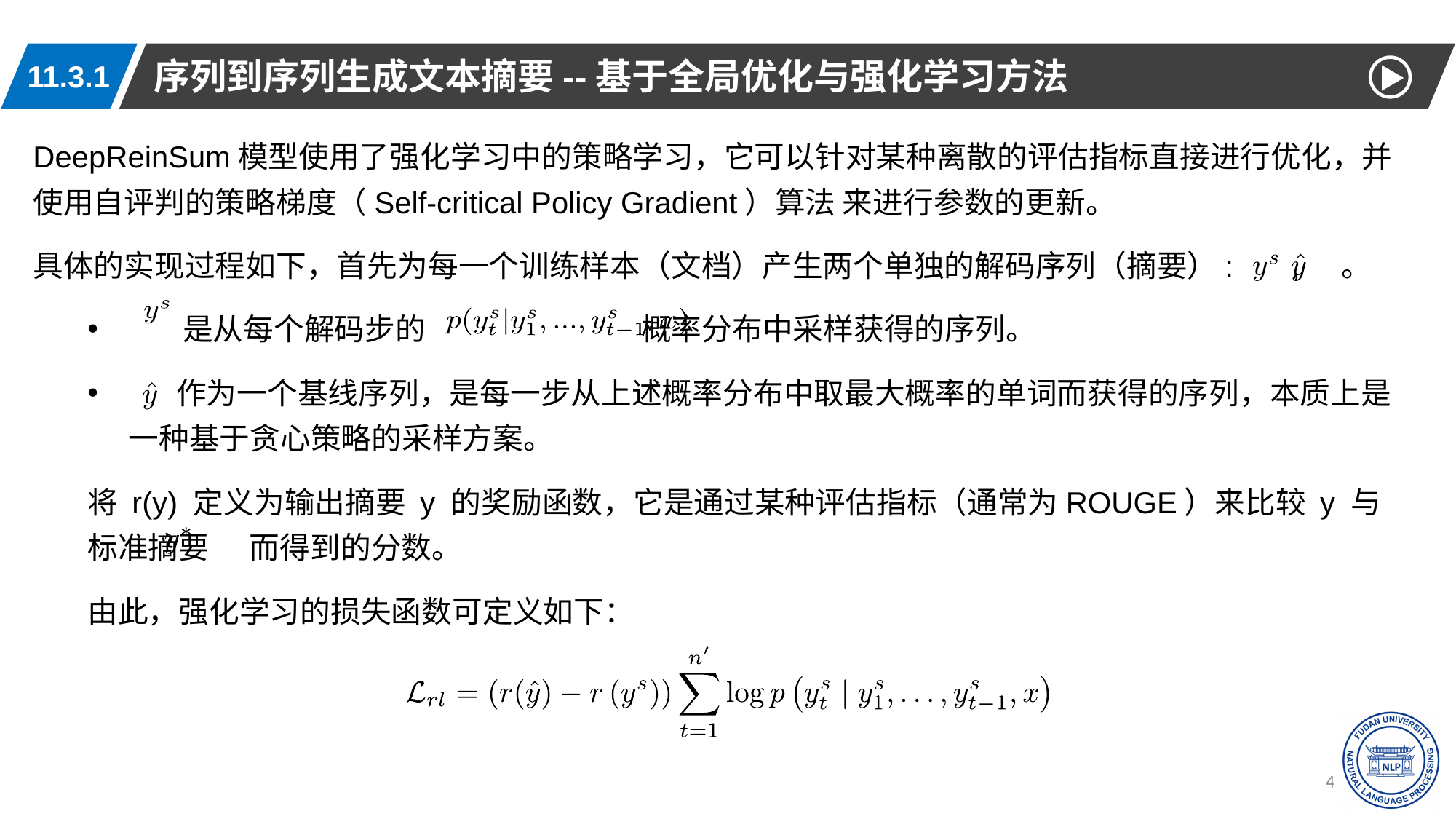

序列到序列生成文本摘要--基于全局优化与强化学习方法
11.3.1

DeepReinSum模型使用了强化学习中的策略学习，它可以针对某种离散的评估指标直接进行优化，并使用自评判的策略梯度（Self-critical Policy Gradient）算法 来进行参数的更新。
具体的实现过程如下，首先为每一个训练样本（文档）产生两个单独的解码序列（摘要）:       ,    。
       是从每个解码步的                                概率分布中采样获得的序列。
      作为一个基线序列，是每一步从上述概率分布中取最大概率的单词而获得的序列，本质上是一种基于贪心策略的采样方案。
将 r(y) 定义为输出摘要 y 的奖励函数，它是通过某种评估指标（通常为ROUGE）来比较 y 与标准摘要      而得到的分数。
由此，强化学习的损失函数可定义如下：

48